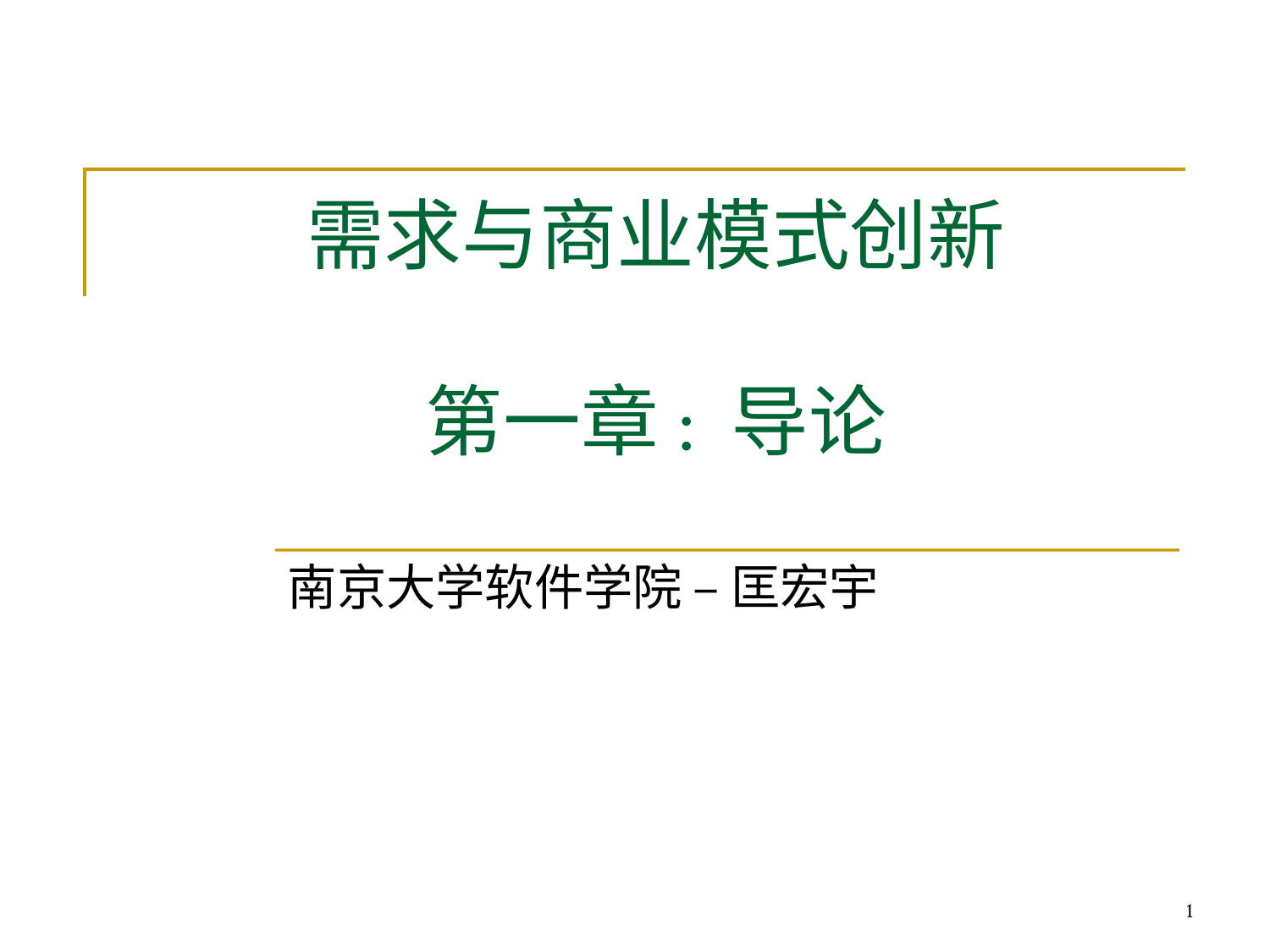

# 需求与商业模式创新 第一章: 导论
南京大学软件学院 – 匡宏宇
1